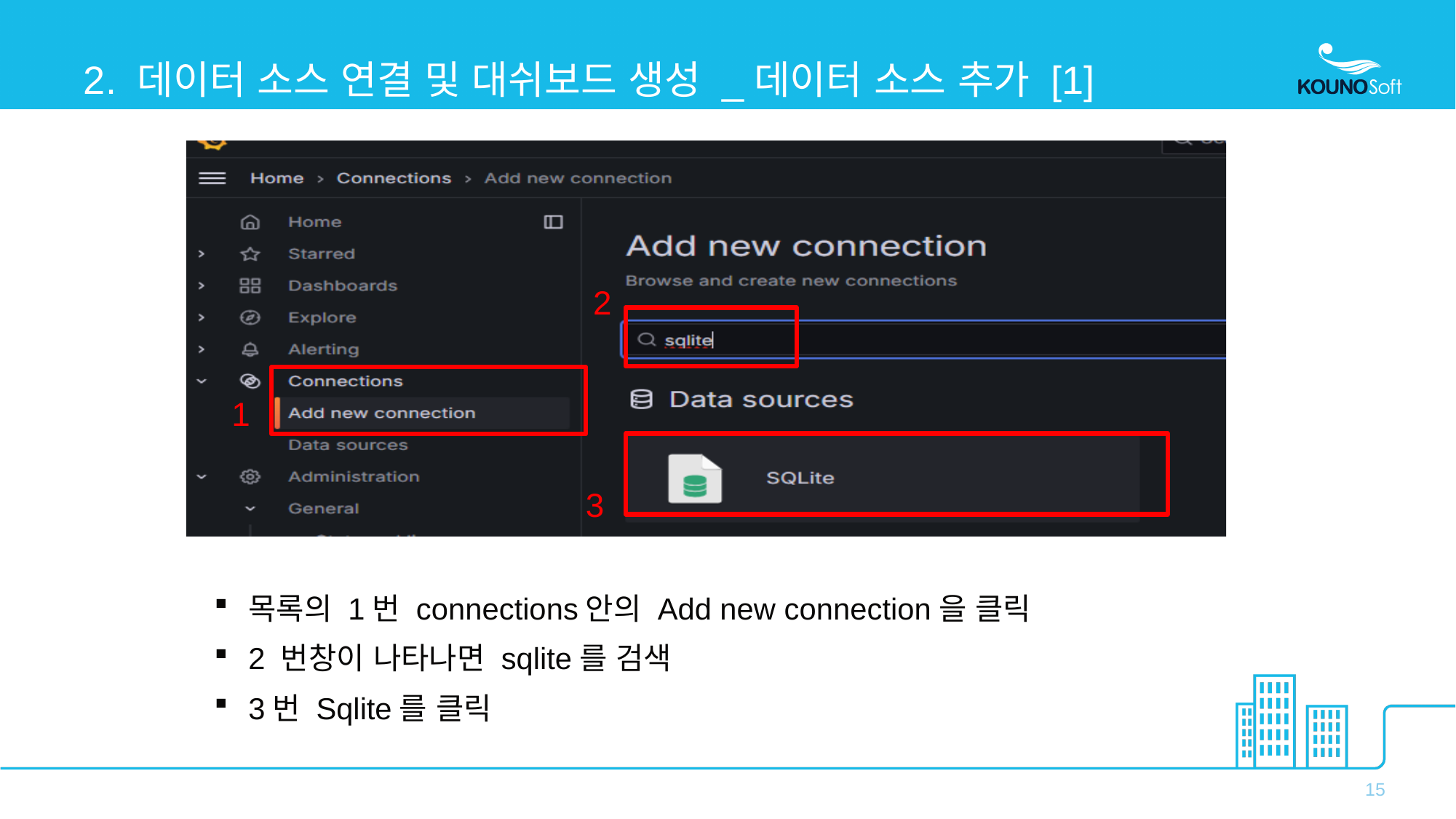

# 2. 데이터 소스 연결 및 대쉬보드 생성 _데이터 소스 추가 [1]

2

1

3
목록의 1번 connections안의 Add new connection을 클릭
2 번창이 나타나면 sqlite를 검색
3번 Sqlite를 클릭
15